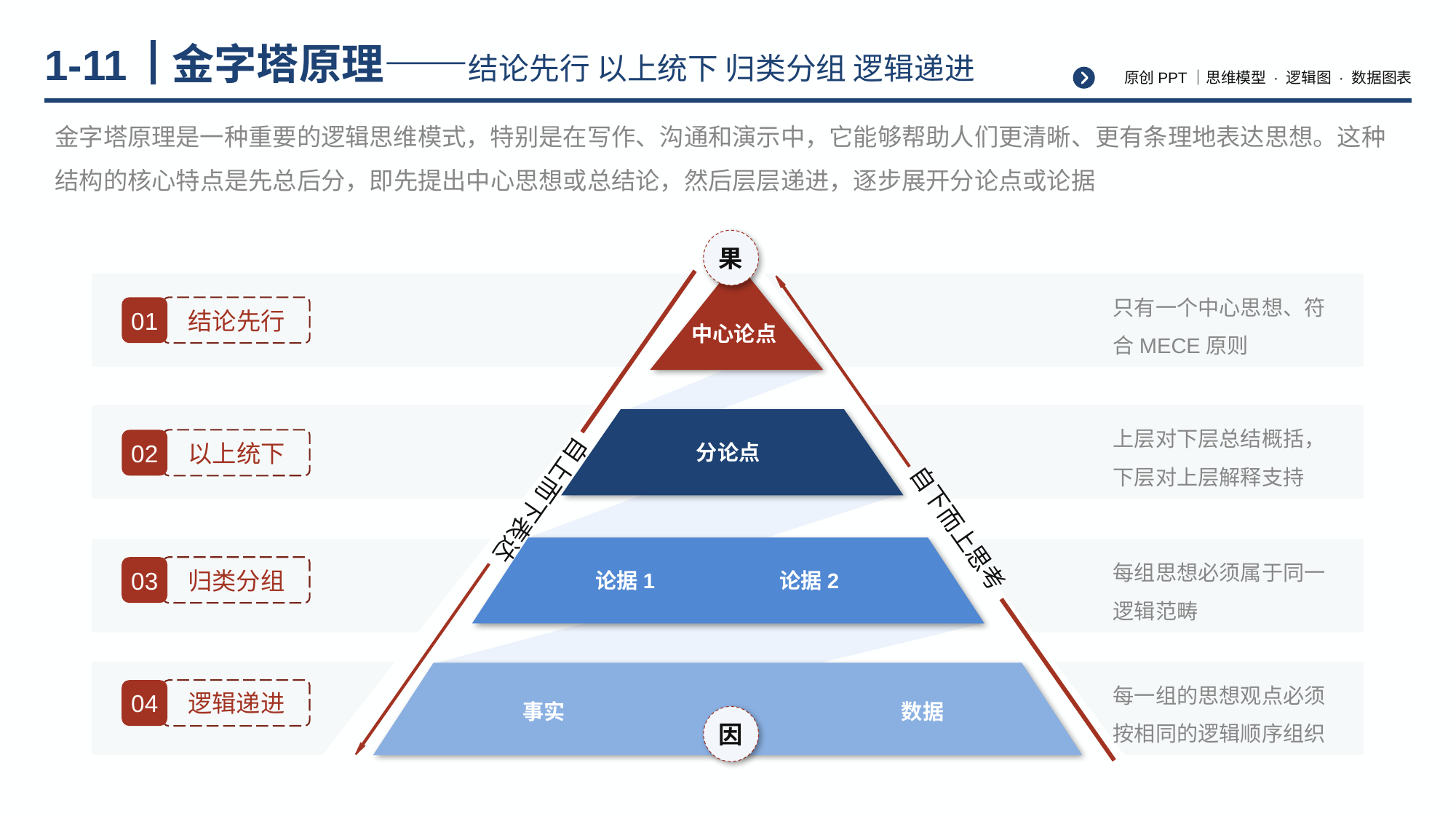

# 金字塔原理——结论先行 以上统下 归类分组 逻辑递进
1-11
金字塔原理是一种重要的逻辑思维模式，特别是在写作、沟通和演示中，它能够帮助人们更清晰、更有条理地表达思想。这种结构的核心特点是先总后分，即先提出中心思想或总结论，然后层层递进，逐步展开分论点或论据

果

中心论点

分论点

论据1
论据2

事实
数据
因

自上而下表达

自下而上思考

只有一个中心思想、符合MECE原则
01
结论先行

上层对下层总结概括，下层对上层解释支持
02
以上统下

每组思想必须属于同一逻辑范畴
03
归类分组

每一组的思想观点必须按相同的逻辑顺序组织
04
逻辑递进